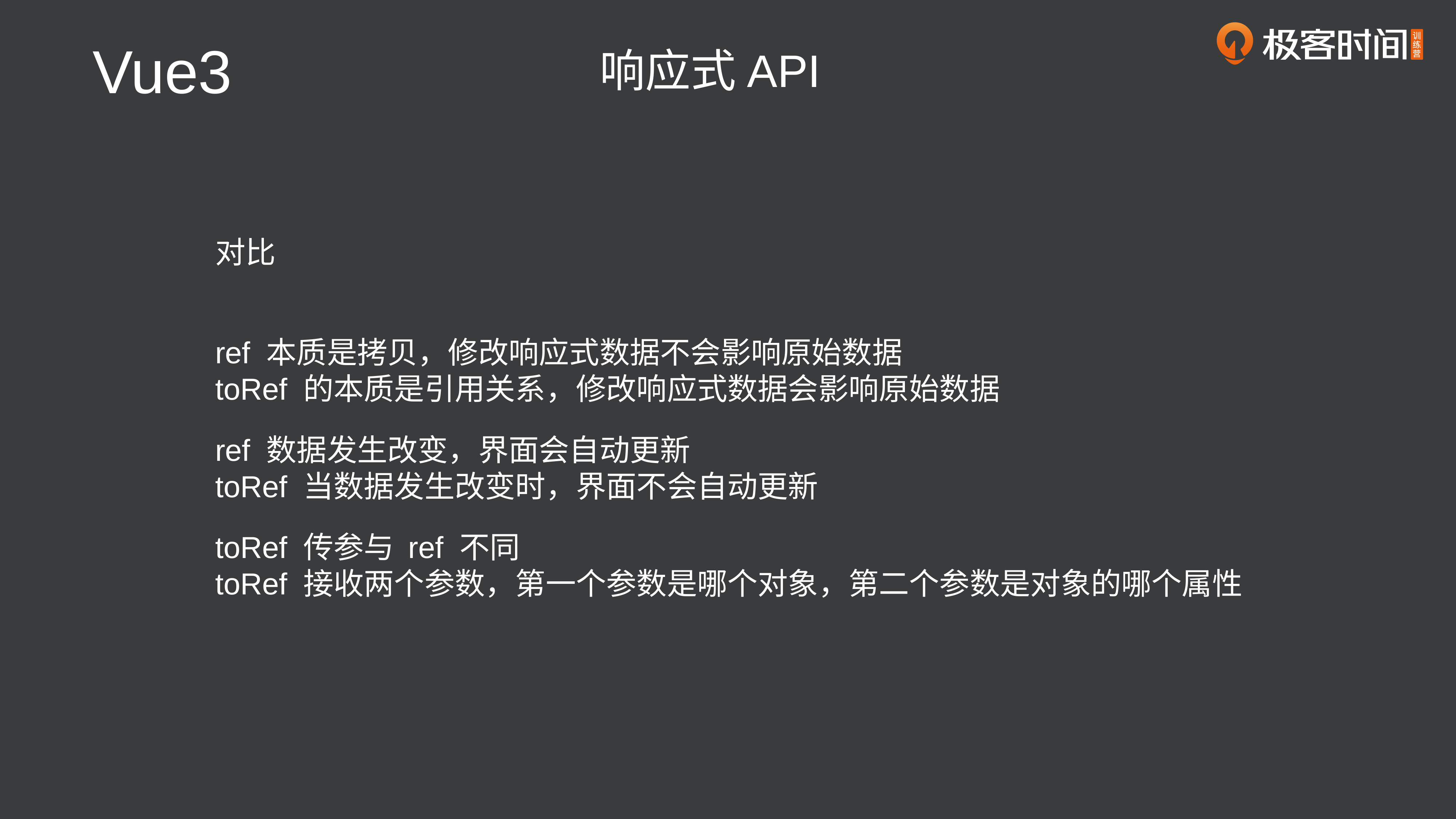

Vue3
响应式API
对比
ref 本质是拷贝，修改响应式数据不会影响原始数据
toRef 的本质是引用关系，修改响应式数据会影响原始数据
ref 数据发生改变，界面会自动更新
toRef 当数据发生改变时，界面不会自动更新
toRef 传参与 ref 不同
toRef 接收两个参数，第一个参数是哪个对象，第二个参数是对象的哪个属性